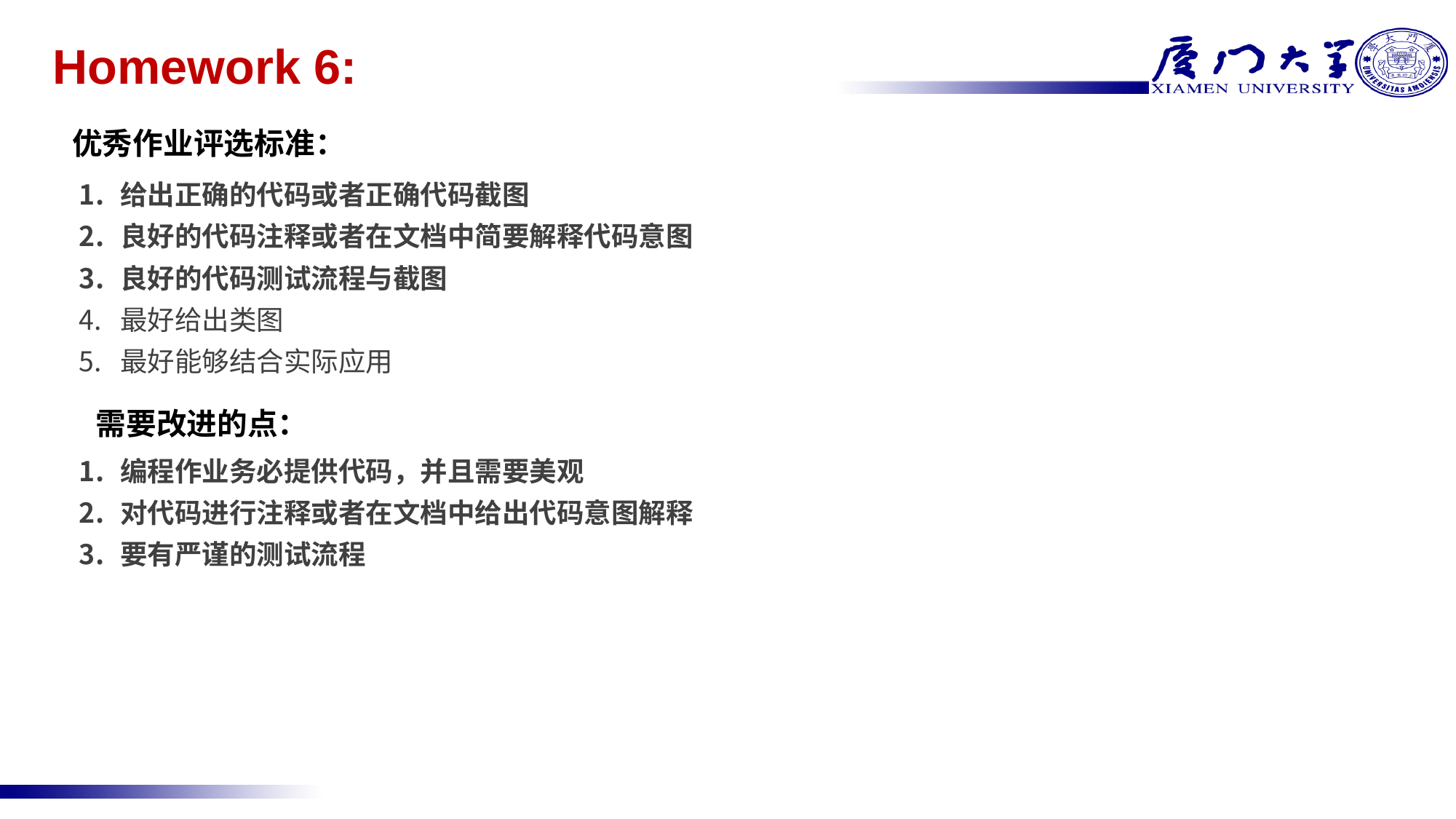

# Homework 6:
优秀作业评选标准：
给出正确的代码或者正确代码截图
良好的代码注释或者在文档中简要解释代码意图
良好的代码测试流程与截图
最好给出类图
最好能够结合实际应用
需要改进的点：
编程作业务必提供代码，并且需要美观
对代码进行注释或者在文档中给出代码意图解释
要有严谨的测试流程